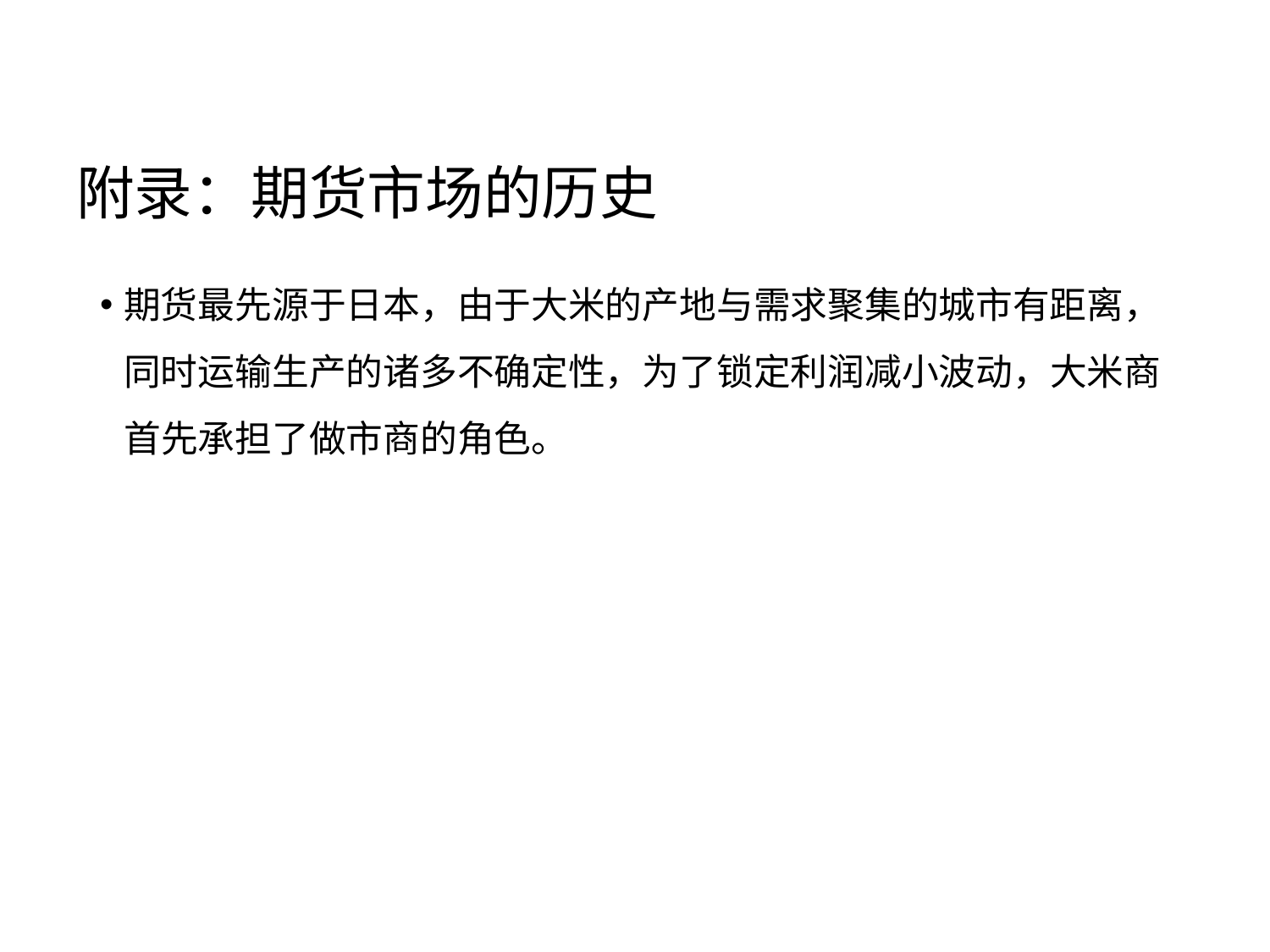

# 附录：期货市场的历史
期货最先源于日本，由于大米的产地与需求聚集的城市有距离，同时运输生产的诸多不确定性，为了锁定利润减小波动，大米商首先承担了做市商的角色。